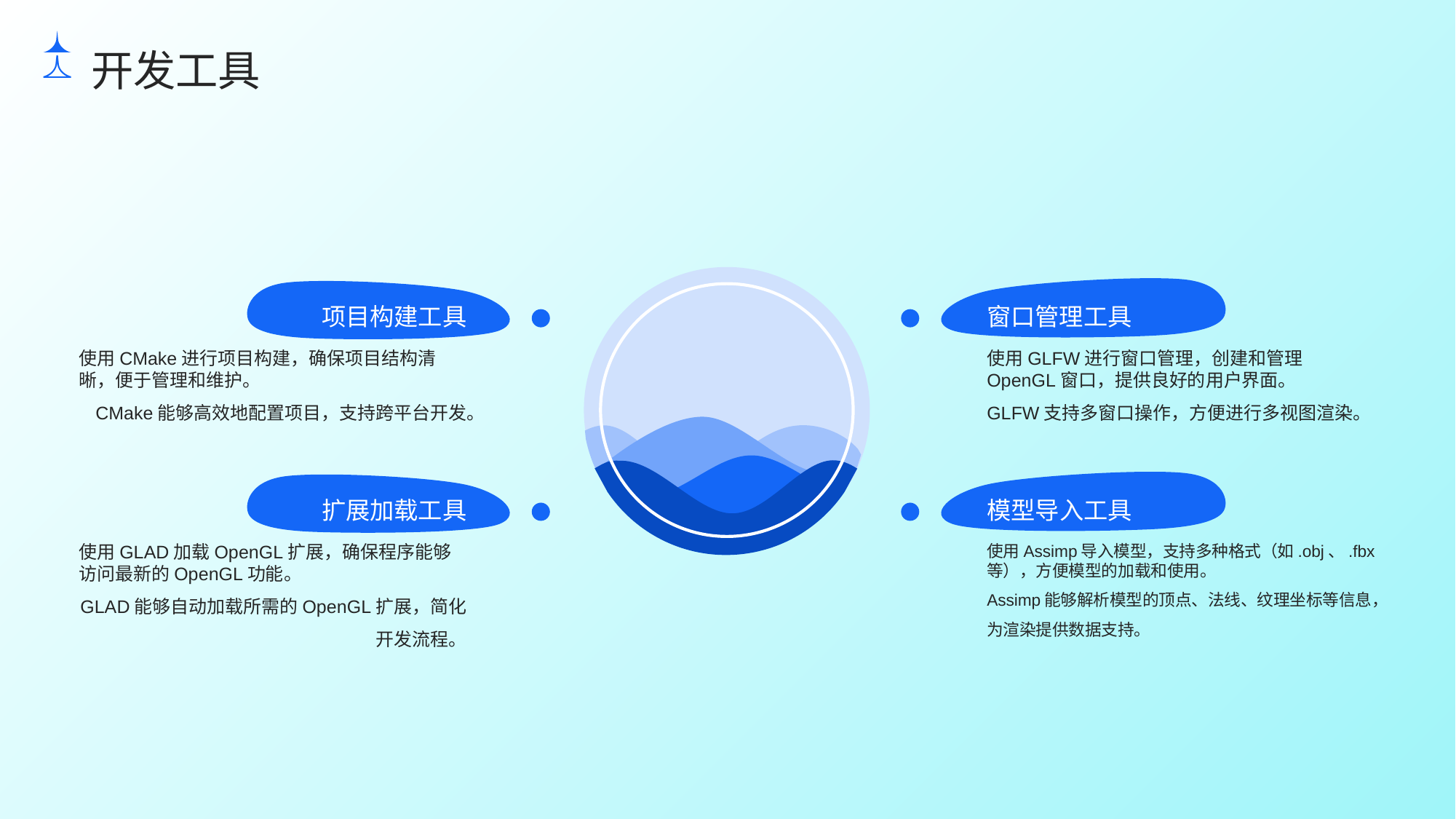

开发工具

项目构建工具
窗口管理工具

使用CMake进行项目构建，确保项目结构清晰，便于管理和维护。
CMake能够高效地配置项目，支持跨平台开发。
使用GLFW进行窗口管理，创建和管理OpenGL窗口，提供良好的用户界面。
GLFW支持多窗口操作，方便进行多视图渲染。

扩展加载工具
模型导入工具

使用GLAD加载OpenGL扩展，确保程序能够访问最新的OpenGL功能。
GLAD能够自动加载所需的OpenGL扩展，简化开发流程。
使用Assimp导入模型，支持多种格式（如.obj、.fbx等），方便模型的加载和使用。
Assimp能够解析模型的顶点、法线、纹理坐标等信息，为渲染提供数据支持。